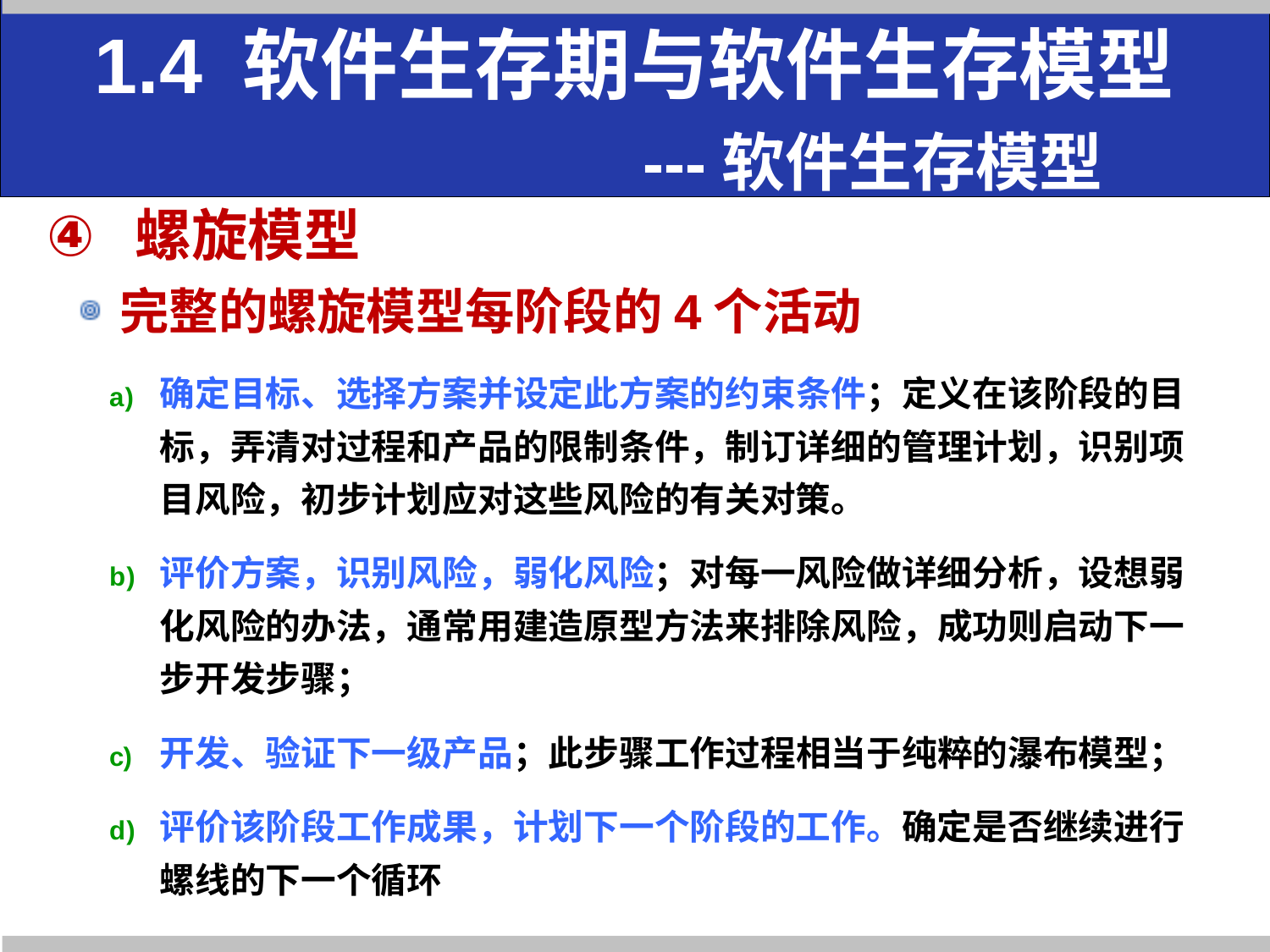

# 1.4 软件生存期与软件生存模型 ---软件生存模型
螺旋模型
完整的螺旋模型每阶段的4个活动
确定目标、选择方案并设定此方案的约束条件；定义在该阶段的目标，弄清对过程和产品的限制条件，制订详细的管理计划，识别项目风险，初步计划应对这些风险的有关对策。
评价方案，识别风险，弱化风险；对每一风险做详细分析，设想弱化风险的办法，通常用建造原型方法来排除风险，成功则启动下一步开发步骤；
开发、验证下一级产品；此步骤工作过程相当于纯粹的瀑布模型；
评价该阶段工作成果，计划下一个阶段的工作。确定是否继续进行螺线的下一个循环

76